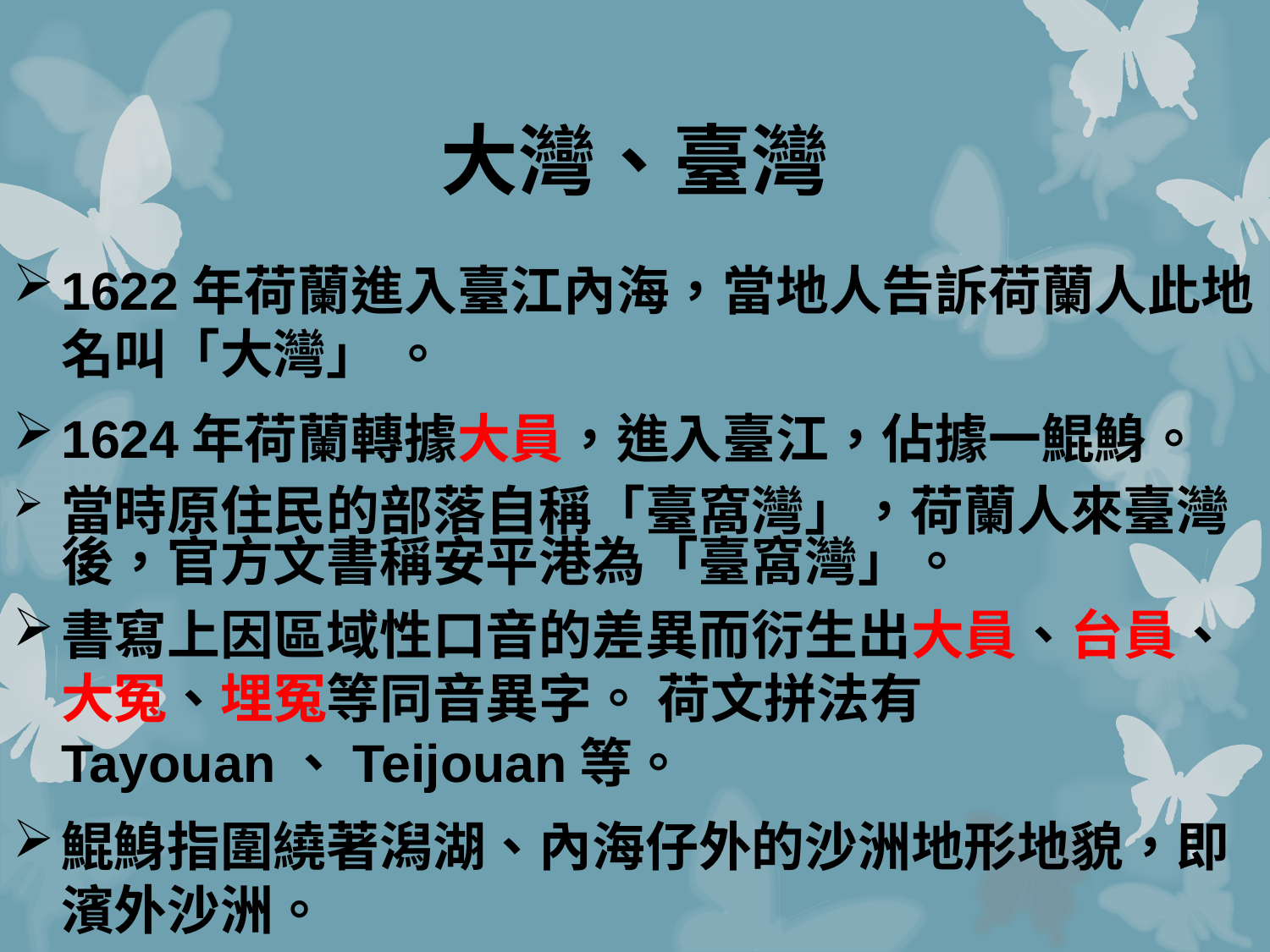

# 大灣、臺灣
1622年荷蘭進入臺江內海，當地人告訴荷蘭人此地名叫「大灣」 。
1624年荷蘭轉據大員，進入臺江，佔據一鯤鯓。
當時原住民的部落自稱「臺窩灣」，荷蘭人來臺灣後，官方文書稱安平港為「臺窩灣」。
書寫上因區域性口音的差異而衍生出大員、台員、大冤、埋冤等同音異字。 荷文拼法有Tayouan、Teijouan等。
鯤鯓指圍繞著潟湖、內海仔外的沙洲地形地貌，即濱外沙洲。